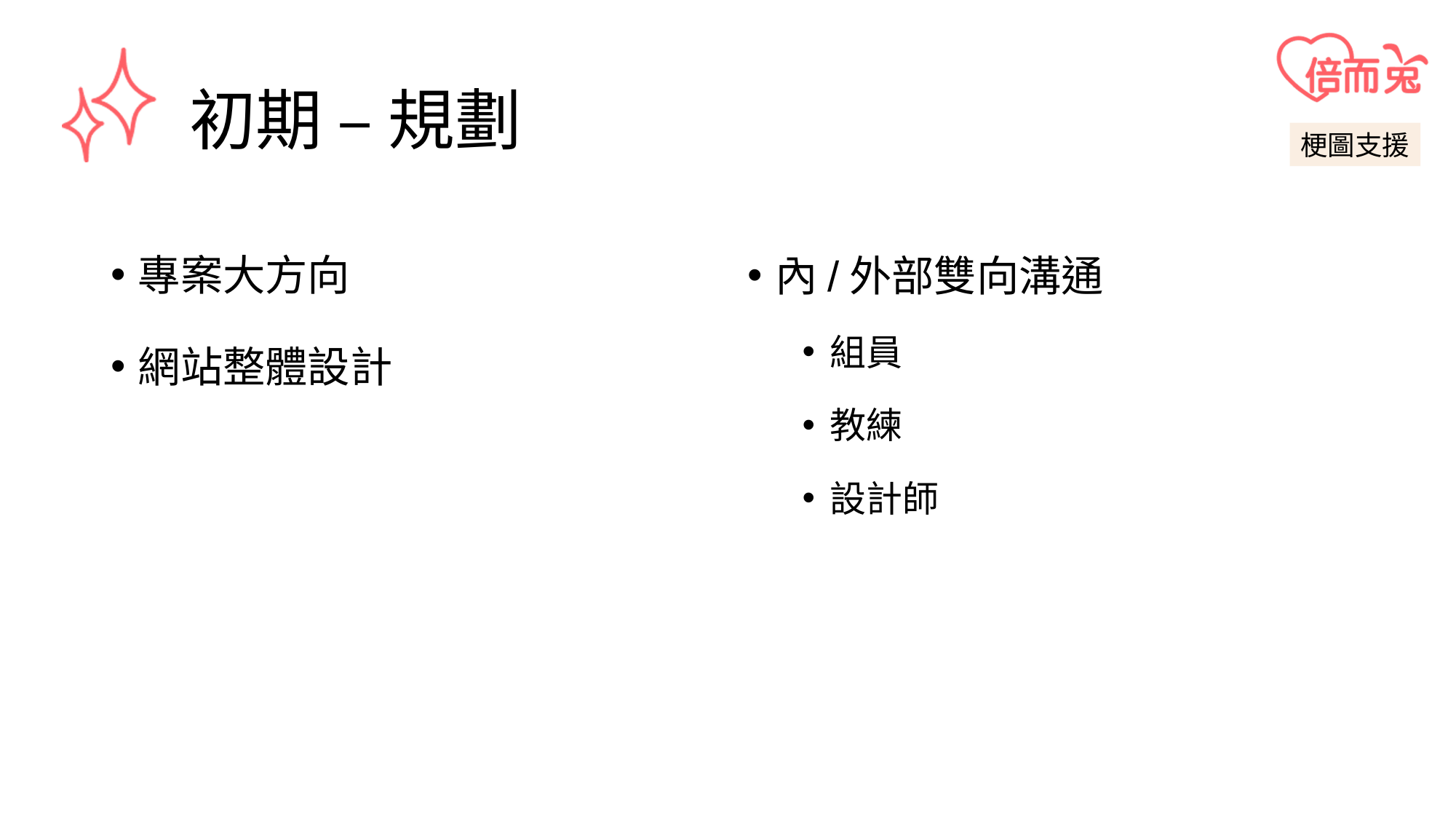

# 初期 – 規劃
梗圖支援
在專案初期，規劃走向及繪製線稿圖階段在這兩個階段大家要一起決定專案大方向及整體設計，需要密集地進行內/外部雙向溝通，
大家其實還不熟的階段
初始時有幸負責到前兩個里程碑，在這兩個階段大家要一起決定專案大方向及整體設計，需要密集地進行內/外部雙向溝通，
過程中時常擔心自己是否思考不夠全面而有所疏漏
在跟設計師溝通時也曾因為抓不到頻率而苦惱過，透過這次經驗切身體會到所謂「軟技能」的重要性。好在有隊友們的包容及Carry, 最後還是很順利地進行下去。
專案大方向
網站整體設計
內/外部雙向溝通
組員
教練
設計師